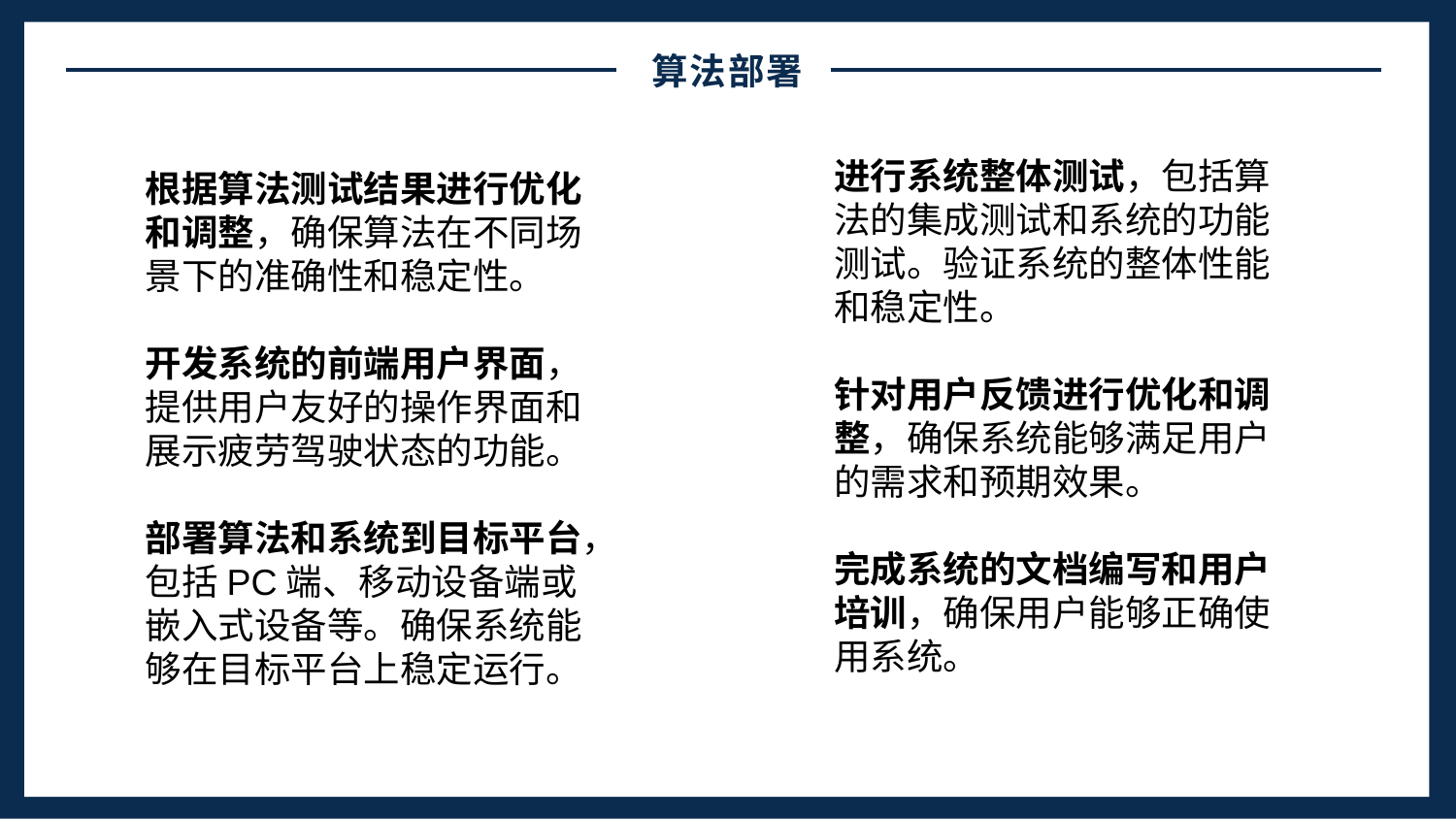

算法部署
进行系统整体测试，包括算法的集成测试和系统的功能测试。验证系统的整体性能和稳定性。

针对用户反馈进行优化和调整，确保系统能够满足用户的需求和预期效果。

完成系统的文档编写和用户培训，确保用户能够正确使用系统。
根据算法测试结果进行优化和调整，确保算法在不同场景下的准确性和稳定性。

开发系统的前端用户界面，提供用户友好的操作界面和展示疲劳驾驶状态的功能。

部署算法和系统到目标平台，包括PC端、移动设备端或嵌入式设备等。确保系统能够在目标平台上稳定运行。